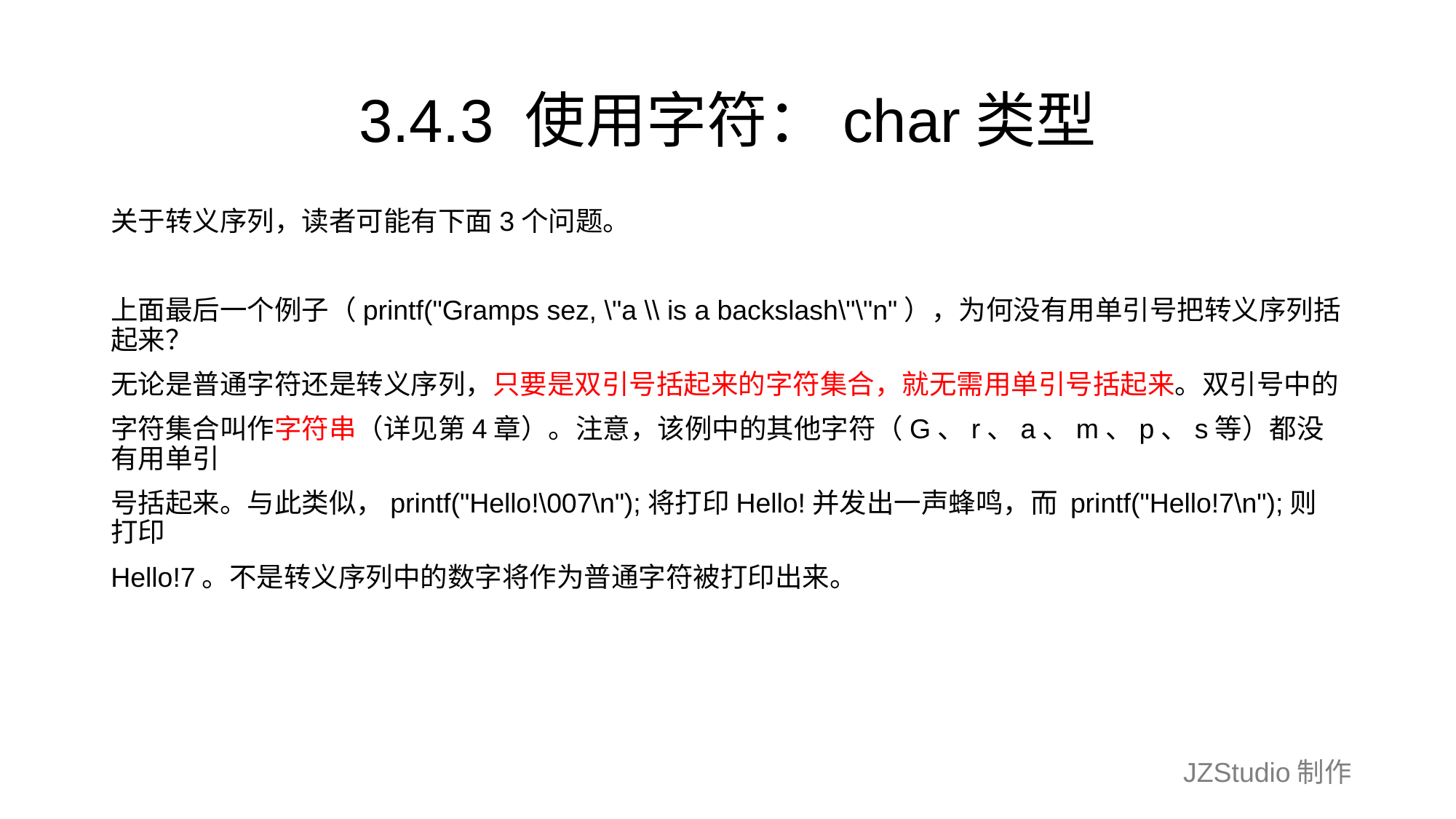

# 3.4.3 使用字符：char类型
关于转义序列，读者可能有下面3个问题。

上面最后一个例子（printf("Gramps sez, \"a \\ is a backslash\"\"n"），为何没有用单引号把转义序列括起来？
无论是普通字符还是转义序列，只要是双引号括起来的字符集合，就无需用单引号括起来。双引号中的
字符集合叫作字符串（详见第4章）。注意，该例中的其他字符（G、r、a、m、p、s等）都没有用单引
号括起来。与此类似，printf("Hello!\007\n");将打印Hello!并发出一声蜂鸣，而 printf("Hello!7\n");则打印
Hello!7。不是转义序列中的数字将作为普通字符被打印出来。